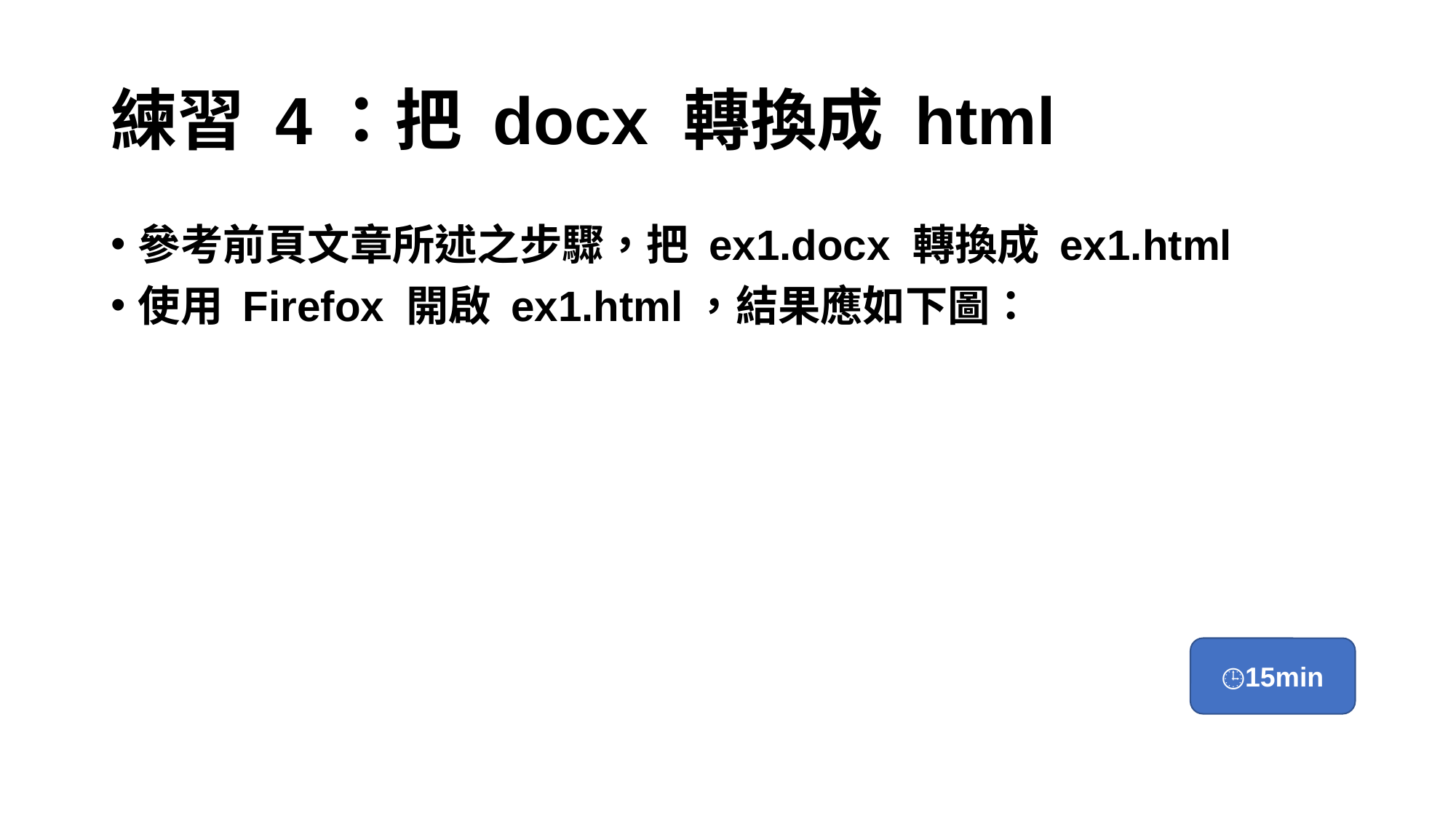

# 練習 4：把 docx 轉換成 html
參考前頁文章所述之步驟，把 ex1.docx 轉換成 ex1.html
使用 Firefox 開啟 ex1.html，結果應如下圖：
🕒15min